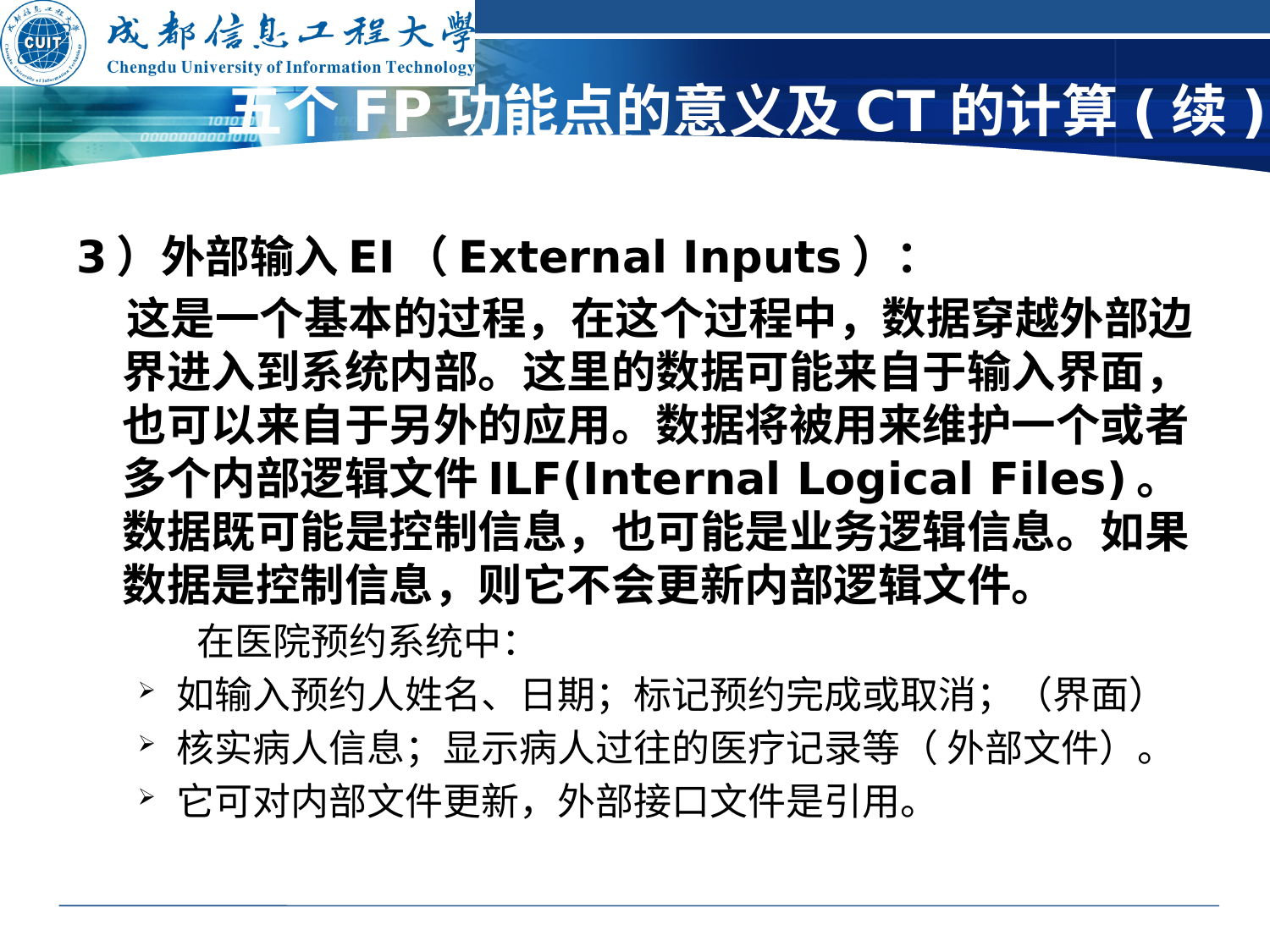

# 五个FP功能点的意义及CT的计算(续)
3）外部输入EI（External Inputs）：
    这是一个基本的过程，在这个过程中，数据穿越外部边界进入到系统内部。这里的数据可能来自于输入界面，也可以来自于另外的应用。数据将被用来维护一个或者多个内部逻辑文件ILF(Internal Logical Files)。数据既可能是控制信息，也可能是业务逻辑信息。如果数据是控制信息，则它不会更新内部逻辑文件。
      在医院预约系统中：
如输入预约人姓名、日期；标记预约完成或取消；（界面）
核实病人信息；显示病人过往的医疗记录等（ 外部文件）。
它可对内部文件更新，外部接口文件是引用。